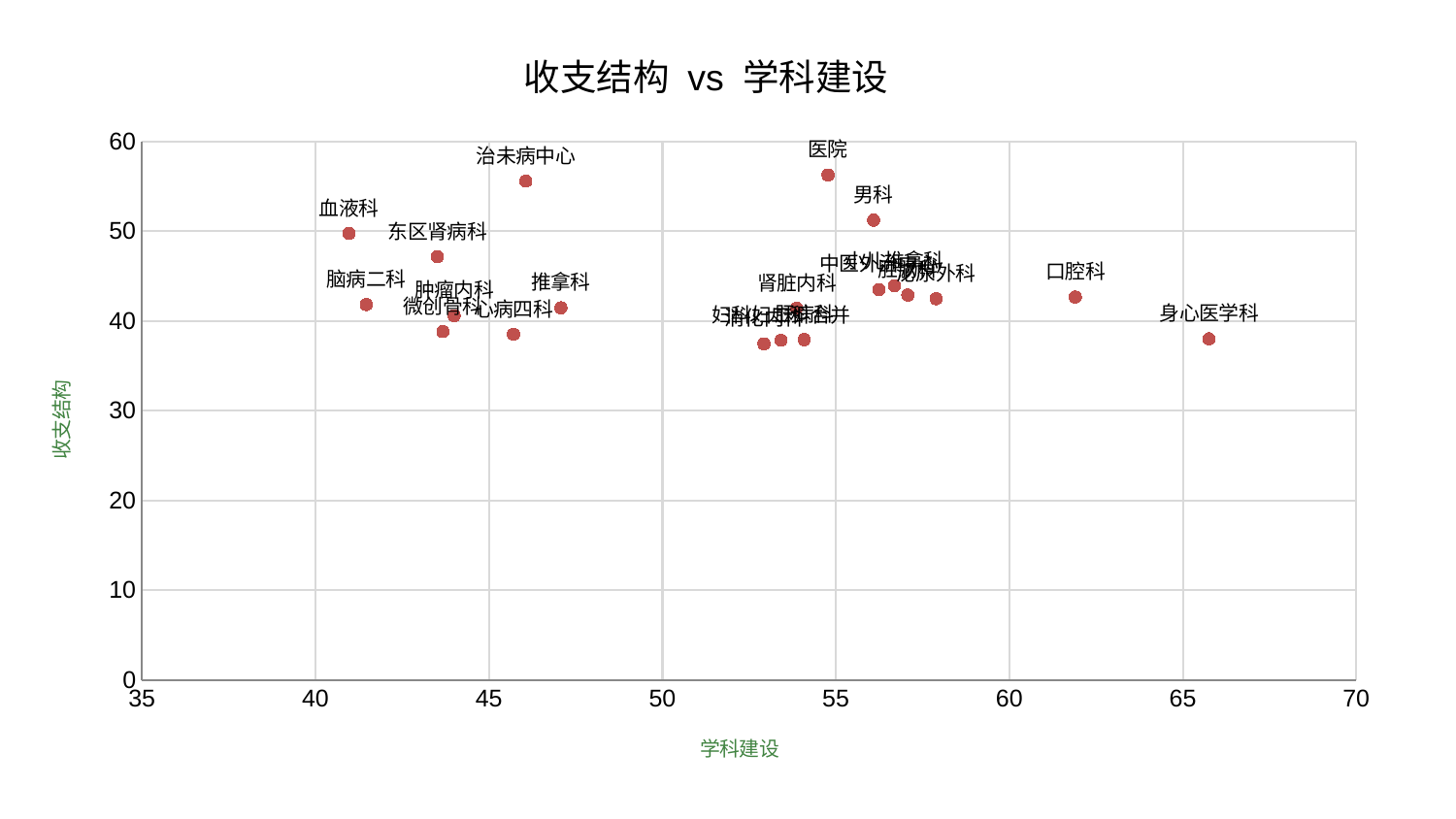

### Chart: 收支结构 vs 学科建设

| Category | 收支结构 |
|---|---|
243